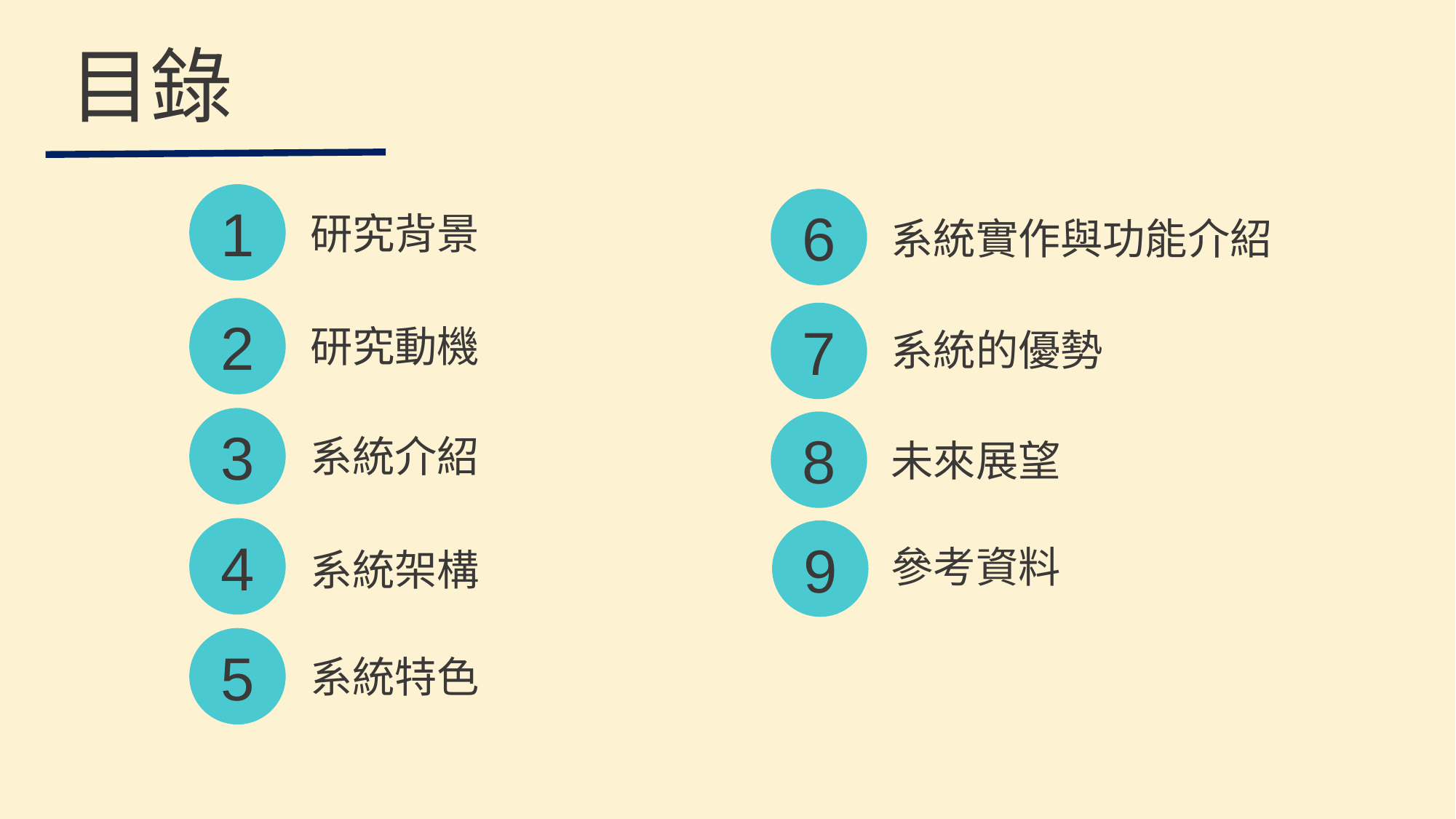

目錄
1
6
研究背景
系統實作與功能介紹
2
7
研究動機
系統的優勢
3
8
系統介紹
未來展望
4
9
參考資料
系統架構
5
系統特色